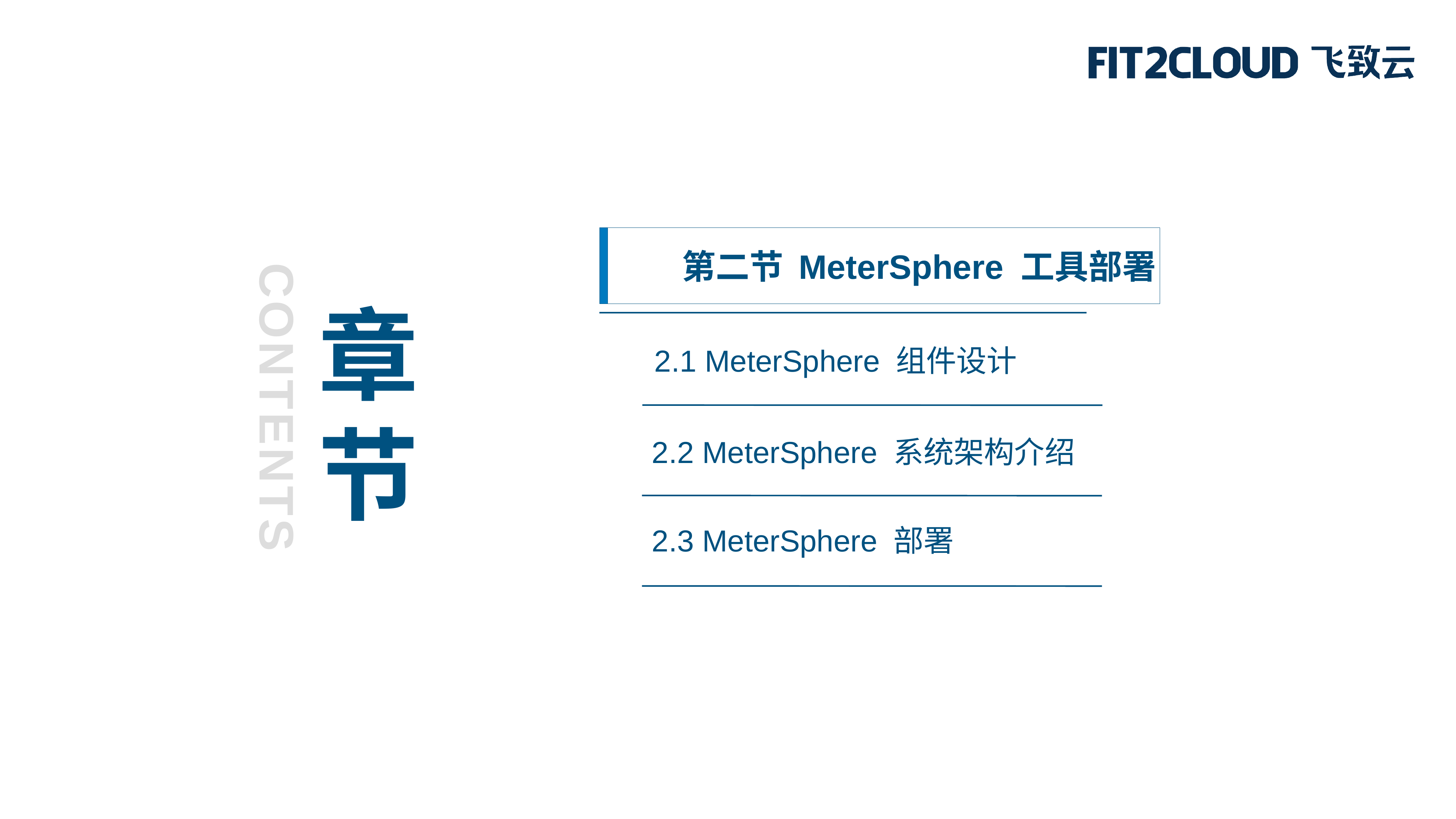

第二节 MeterSphere 工具部署
章
节

2.1 MeterSphere 组件设计
CONTENTS

2.2 MeterSphere 系统架构介绍

2.3 MeterSphere 部署